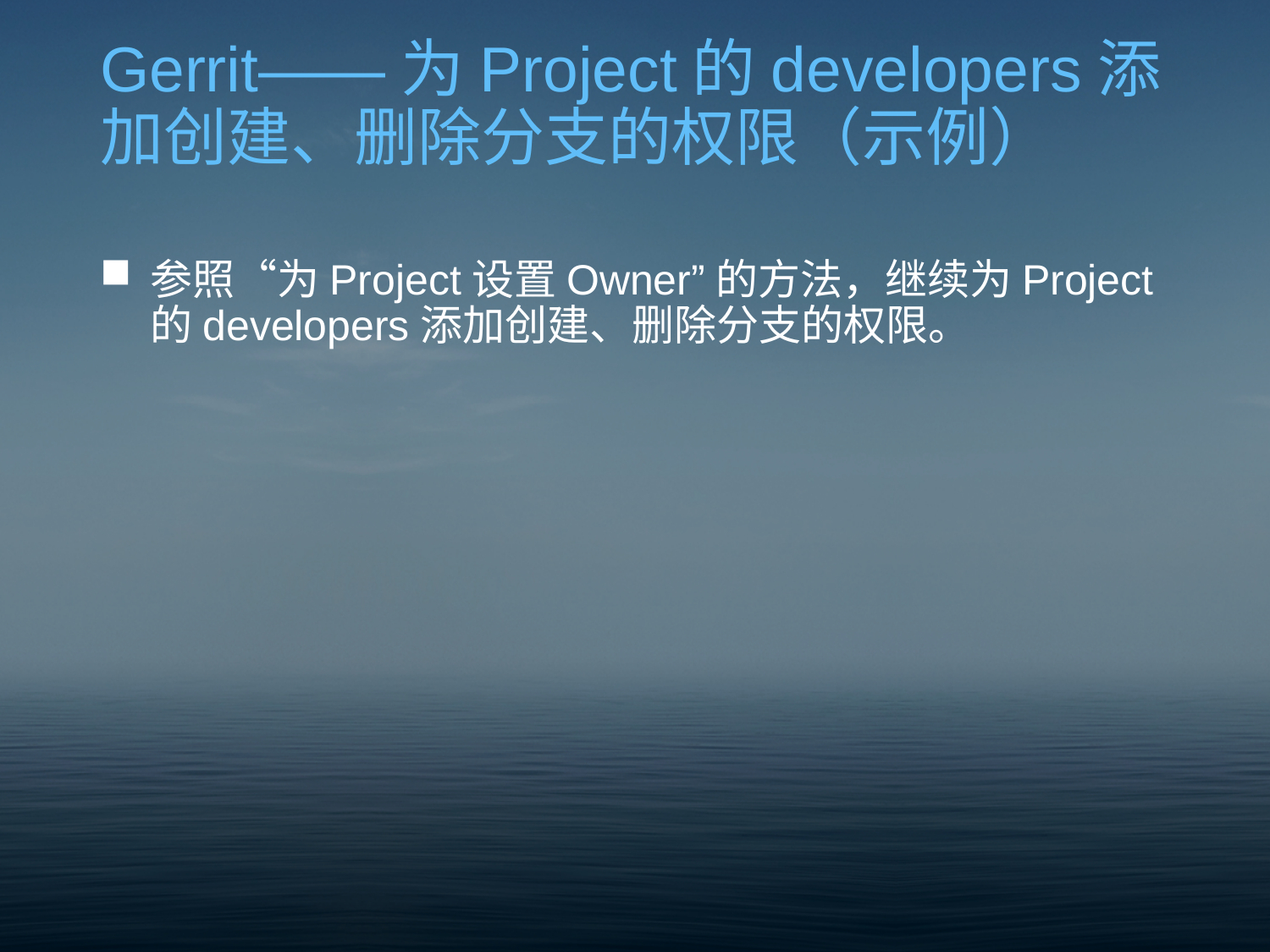

# Gerrit——为Project的developers添加创建、删除分支的权限（示例）

参照“为Project设置Owner”的方法，继续为Project的developers添加创建、删除分支的权限。